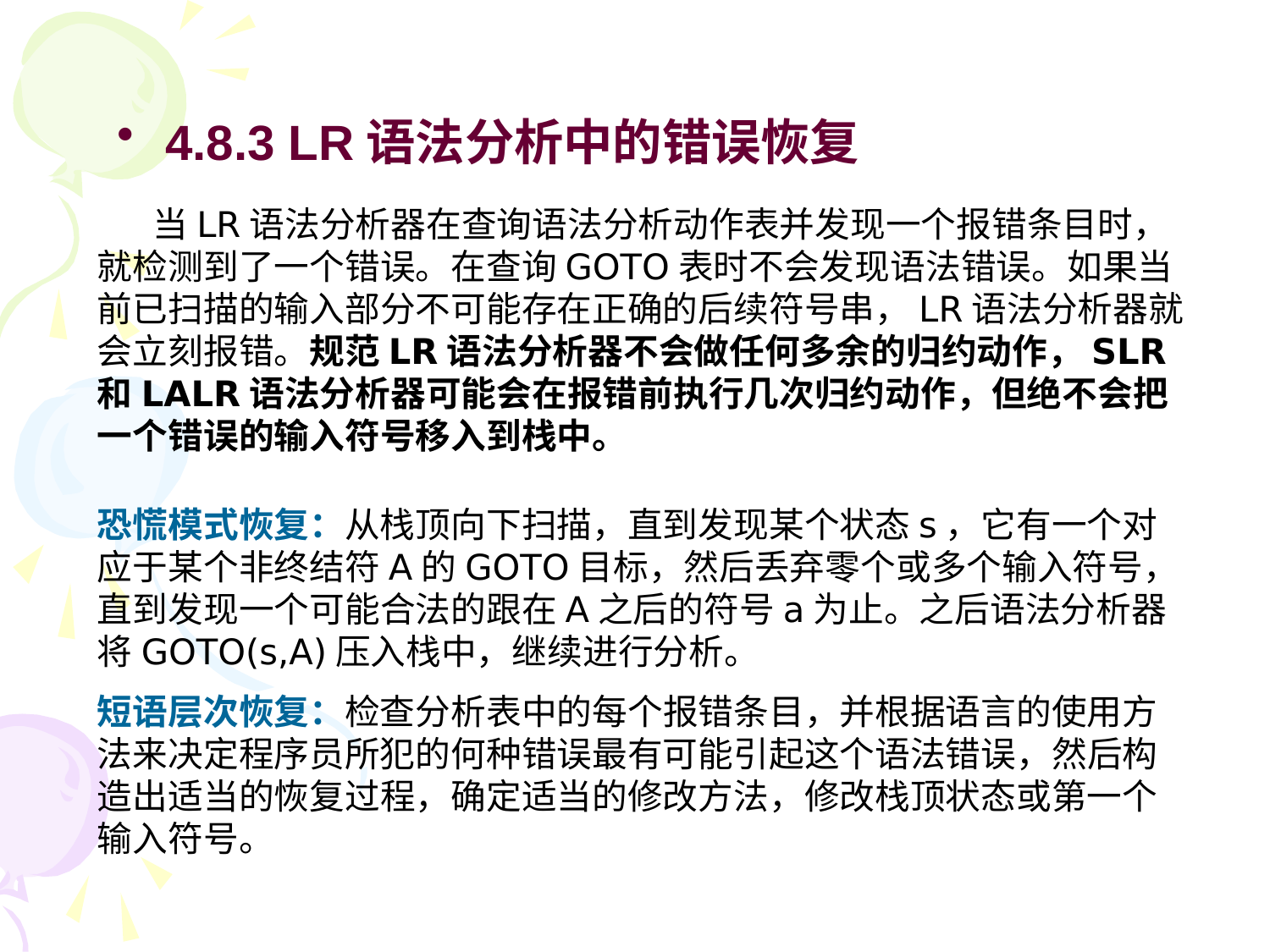

4.8.3 LR语法分析中的错误恢复
      当LR语法分析器在查询语法分析动作表并发现一个报错条目时，就检测到了一个错误。在查询GOTO表时不会发现语法错误。如果当前已扫描的输入部分不可能存在正确的后续符号串，LR语法分析器就会立刻报错。规范LR语法分析器不会做任何多余的归约动作，SLR和LALR语法分析器可能会在报错前执行几次归约动作，但绝不会把一个错误的输入符号移入到栈中。
恐慌模式恢复：从栈顶向下扫描，直到发现某个状态s，它有一个对应于某个非终结符A的GOTO目标，然后丢弃零个或多个输入符号，直到发现一个可能合法的跟在A之后的符号a为止。之后语法分析器将GOTO(s,A)压入栈中，继续进行分析。
短语层次恢复：检查分析表中的每个报错条目，并根据语言的使用方法来决定程序员所犯的何种错误最有可能引起这个语法错误，然后构造出适当的恢复过程，确定适当的修改方法，修改栈顶状态或第一个输入符号。
175